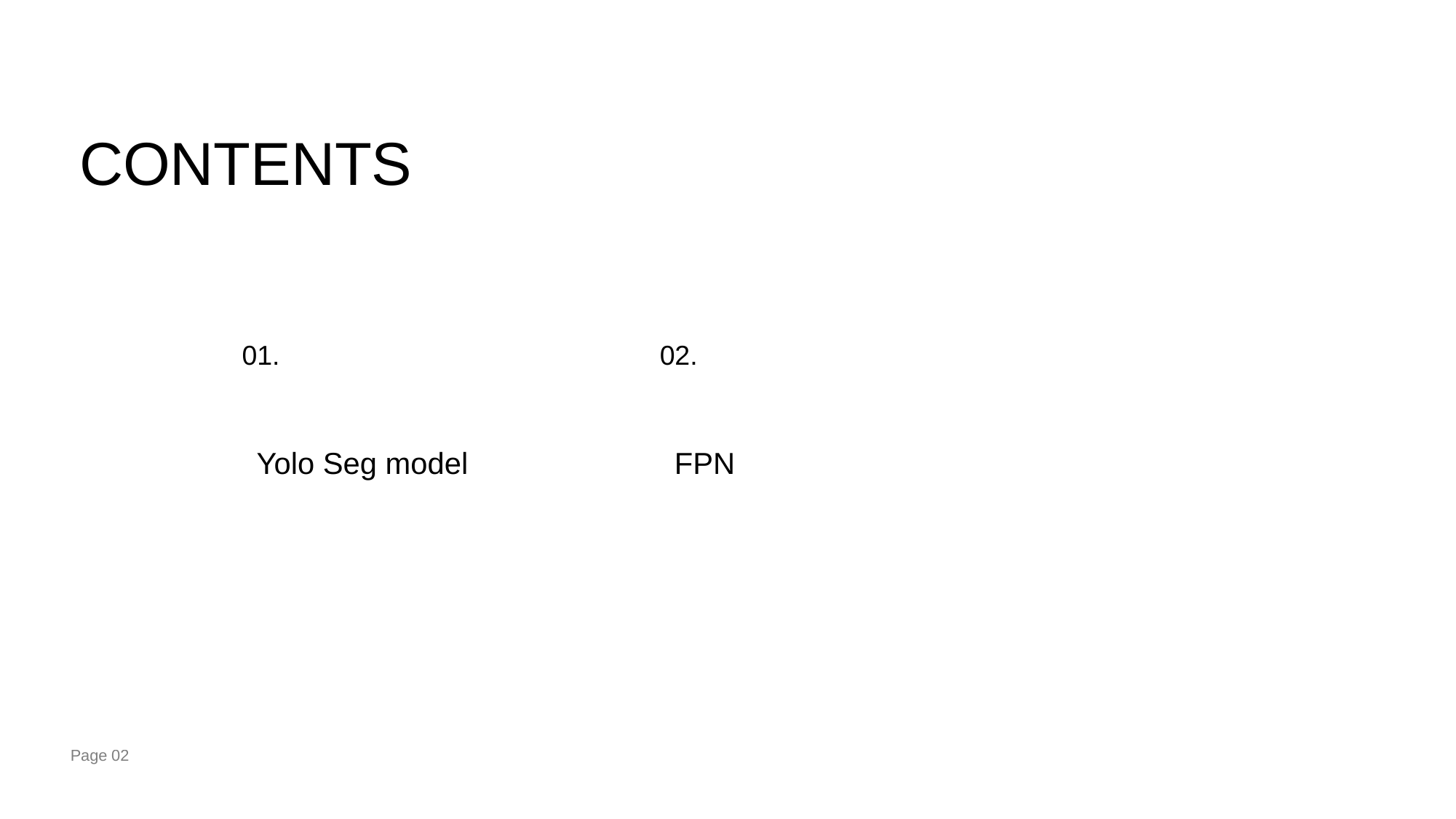

글씨체

글씨체
글씨체
글씨체
CONTENTS
COMPANY
01.
02.
Yolo Seg model
FPN
Page 02